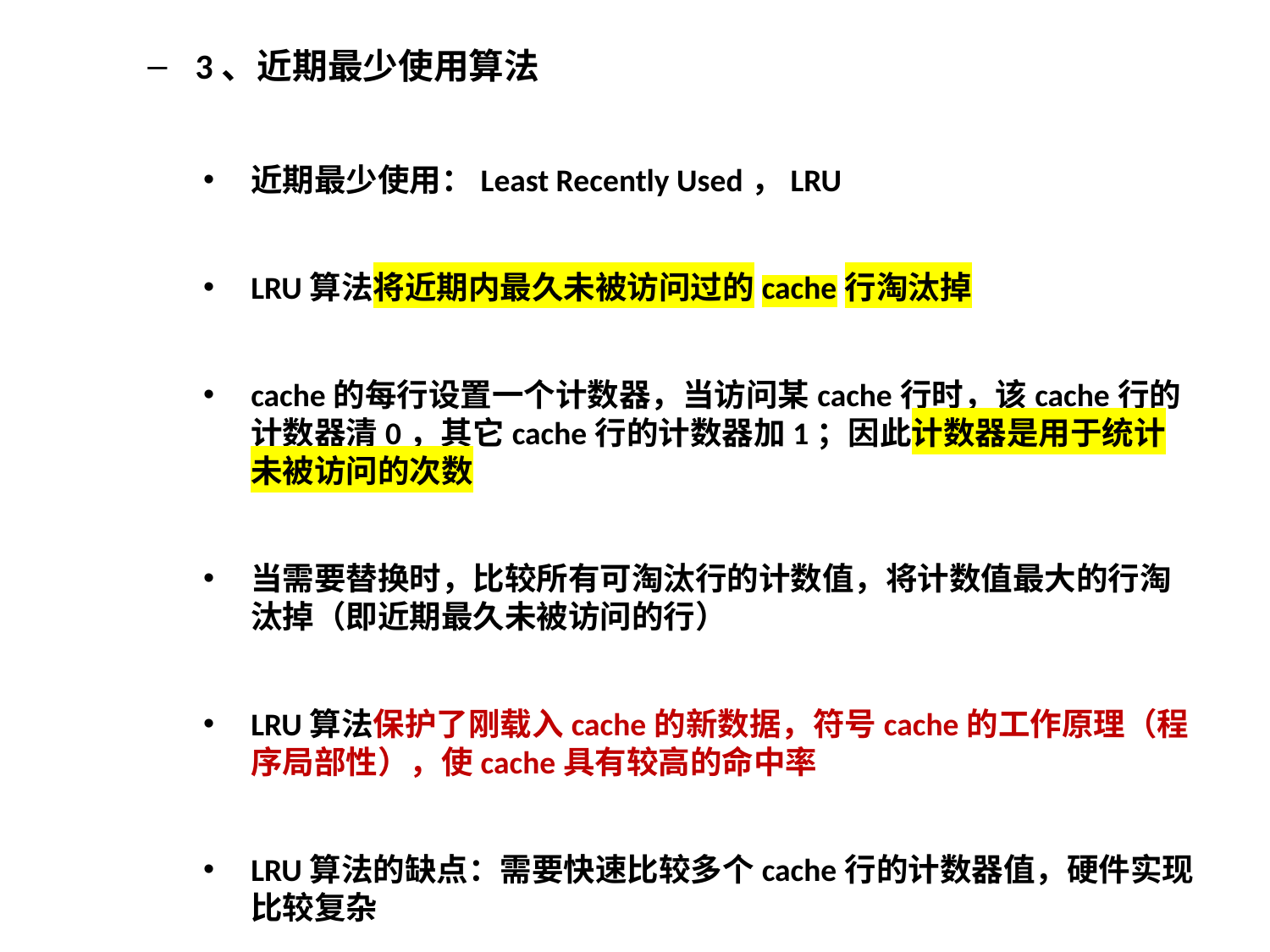

3、近期最少使用算法

近期最少使用：Least Recently Used，LRU

LRU算法将近期内最久未被访问过的cache行淘汰掉

cache的每行设置一个计数器，当访问某cache行时，该cache行的计数器清0，其它cache行的计数器加1；因此计数器是用于统计未被访问的次数

当需要替换时，比较所有可淘汰行的计数值，将计数值最大的行淘汰掉（即近期最久未被访问的行）

LRU算法保护了刚载入cache的新数据，符号cache的工作原理（程序局部性），使cache具有较高的命中率

LRU算法的缺点：需要快速比较多个cache行的计数器值，硬件实现比较复杂